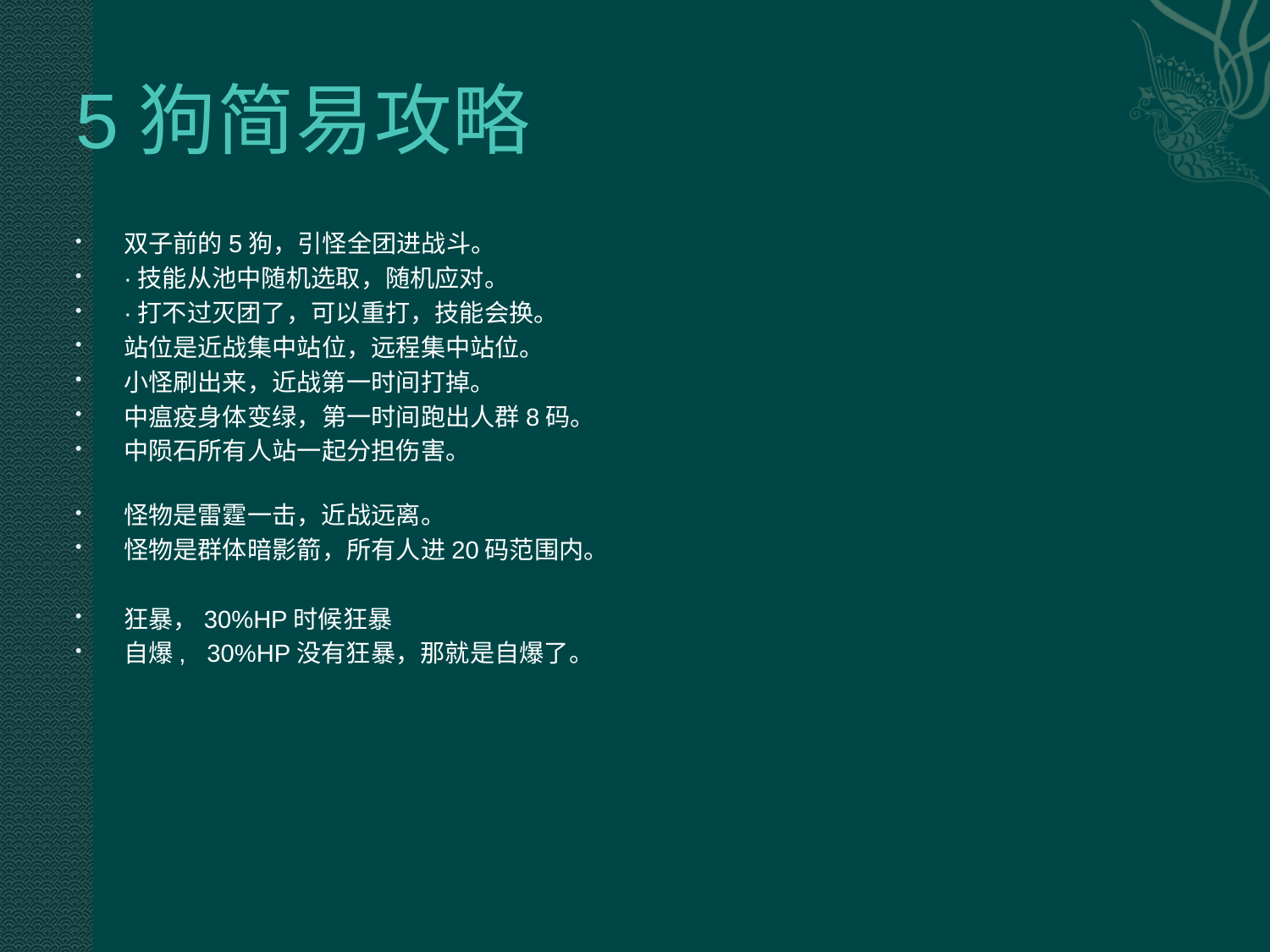

# 5狗简易攻略
双子前的5狗，引怪全团进战斗。
·技能从池中随机选取，随机应对。
·打不过灭团了，可以重打，技能会换。
站位是近战集中站位，远程集中站位。
小怪刷出来，近战第一时间打掉。
中瘟疫身体变绿，第一时间跑出人群8码。
中陨石所有人站一起分担伤害。
怪物是雷霆一击，近战远离。
怪物是群体暗影箭，所有人进20码范围内。

狂暴，30%HP时候狂暴
自爆,   30%HP没有狂暴，那就是自爆了。